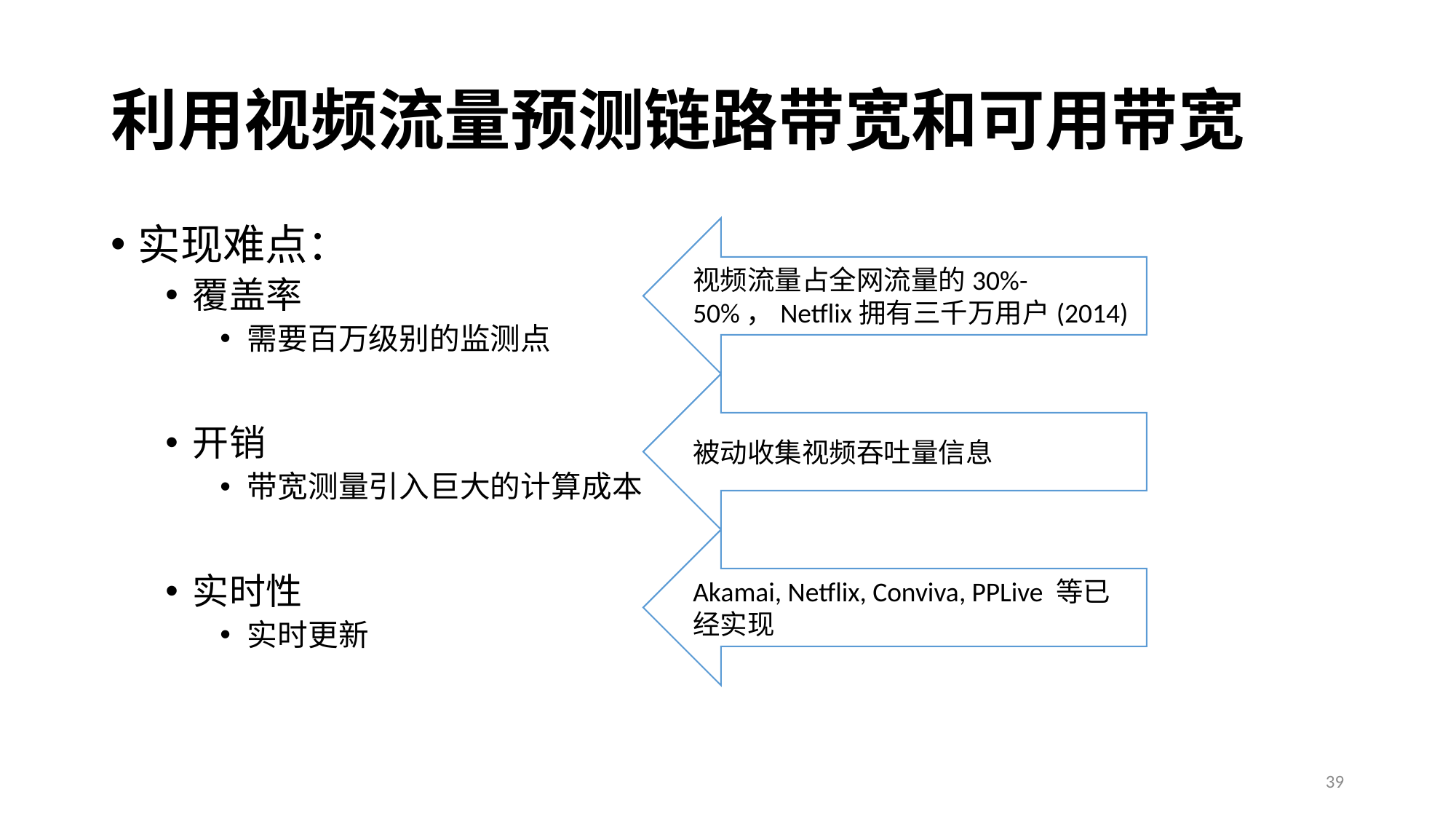

# 利用视频流量预测链路带宽和可用带宽
实现难点：
覆盖率
需要百万级别的监测点

开销
带宽测量引入巨大的计算成本

实时性
实时更新

视频流量占全网流量的30%-50%，Netflix拥有三千万用户(2014)
被动收集视频吞吐量信息
Akamai, Netflix, Conviva, PPLive 等已经实现
39